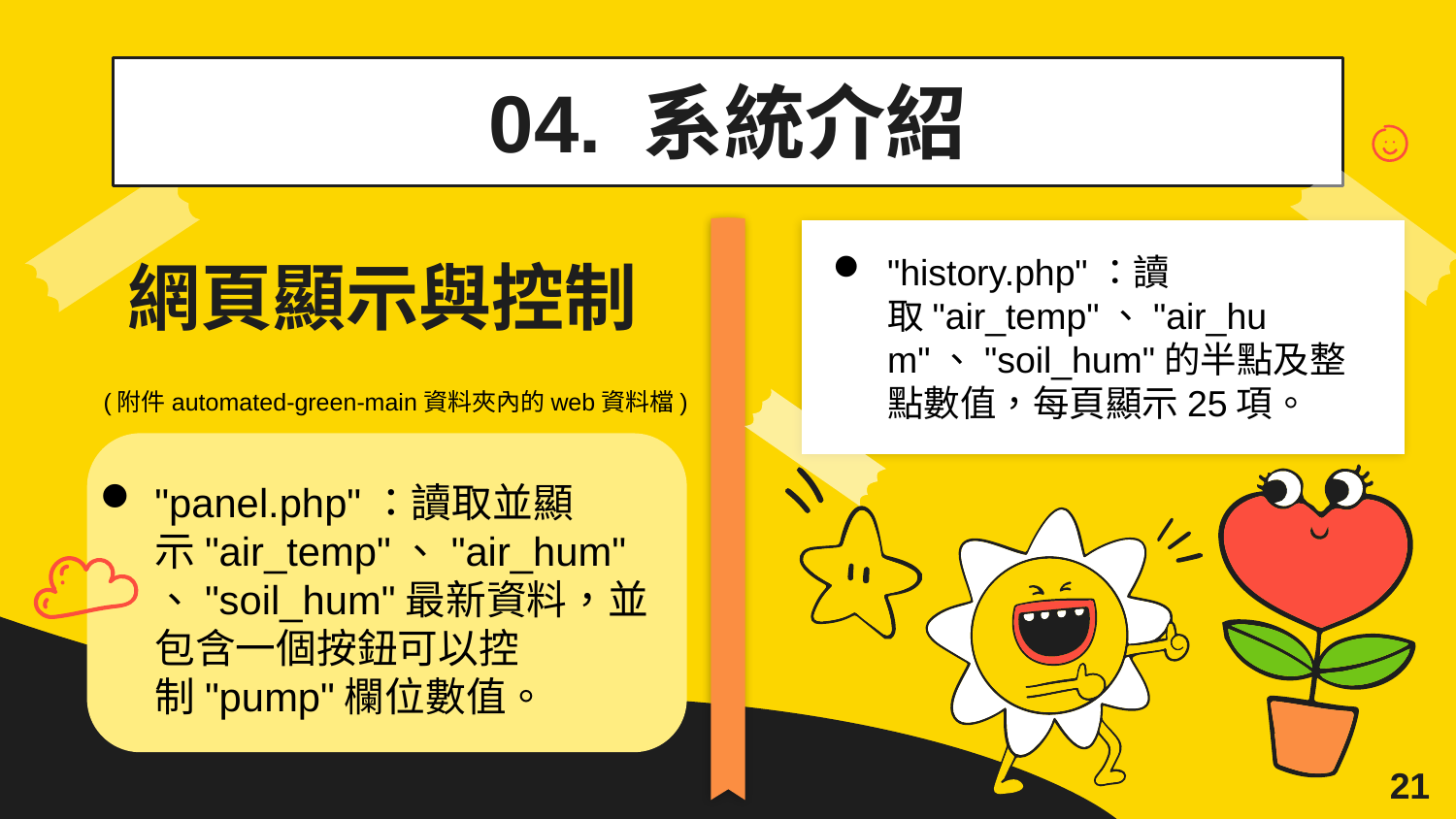

04. 系統介紹

# 網頁顯示與控制
"history.php"：讀取"air_temp"、"air_hum"、"soil_hum"的半點及整點數值，每頁顯示25項。
(附件automated-green-main資料夾內的web資料檔)

"panel.php"：讀取並顯示"air_temp"、"air_hum"、"soil_hum"最新資料，並包含一個按鈕可以控制"pump"欄位數值。

21